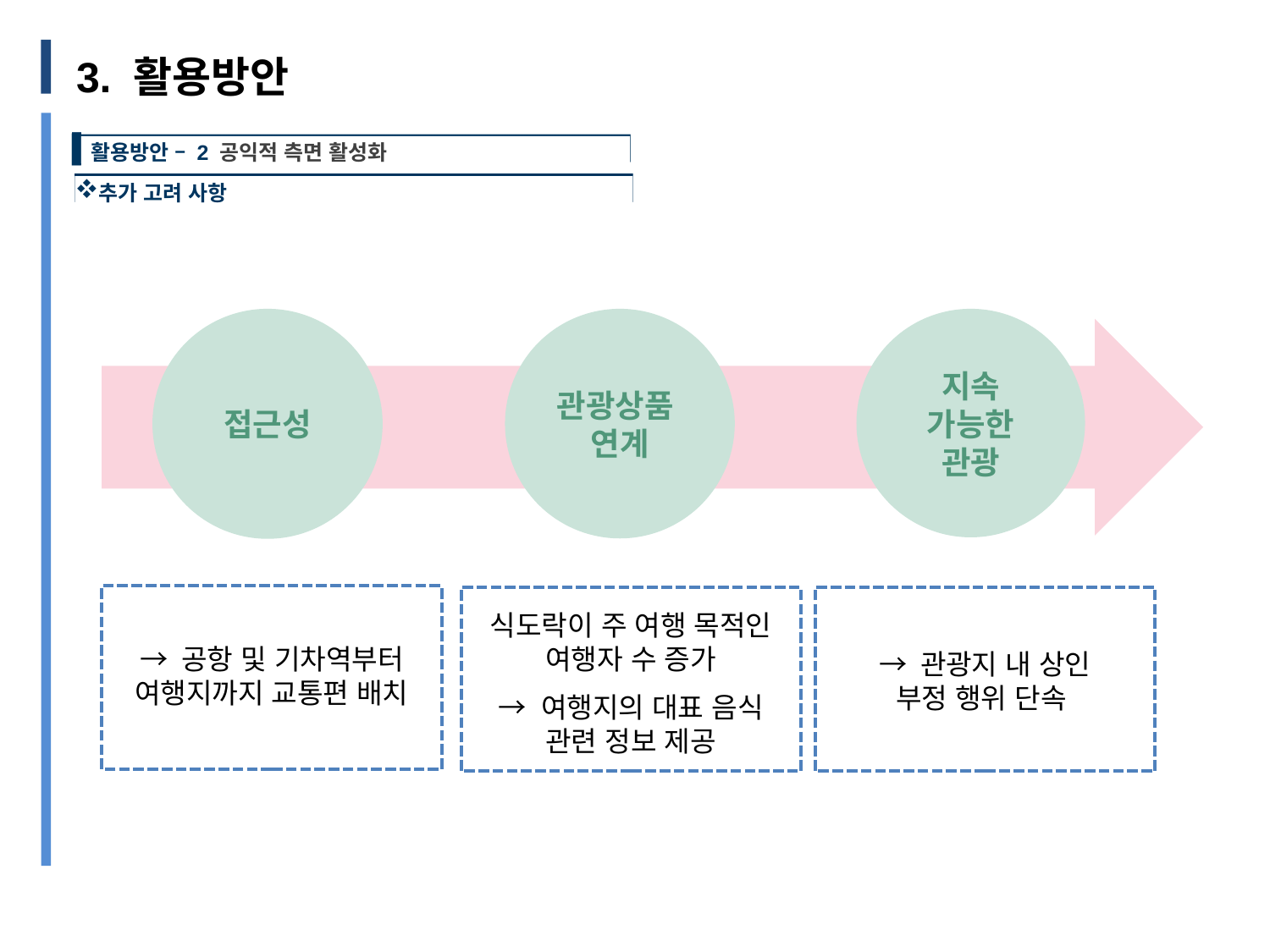

# 3. 활용방안

활용방안 – 2 공익적 측면 활성화
추가 고려 사항
관광상품
연계
접근성
지속
가능한
관광

식도락이 주 여행 목적인 여행자 수 증가

→ 여행지의 대표 음식 관련 정보 제공

→ 공항 및 기차역부터
여행지까지 교통편 배치

→ 관광지 내 상인
부정 행위 단속